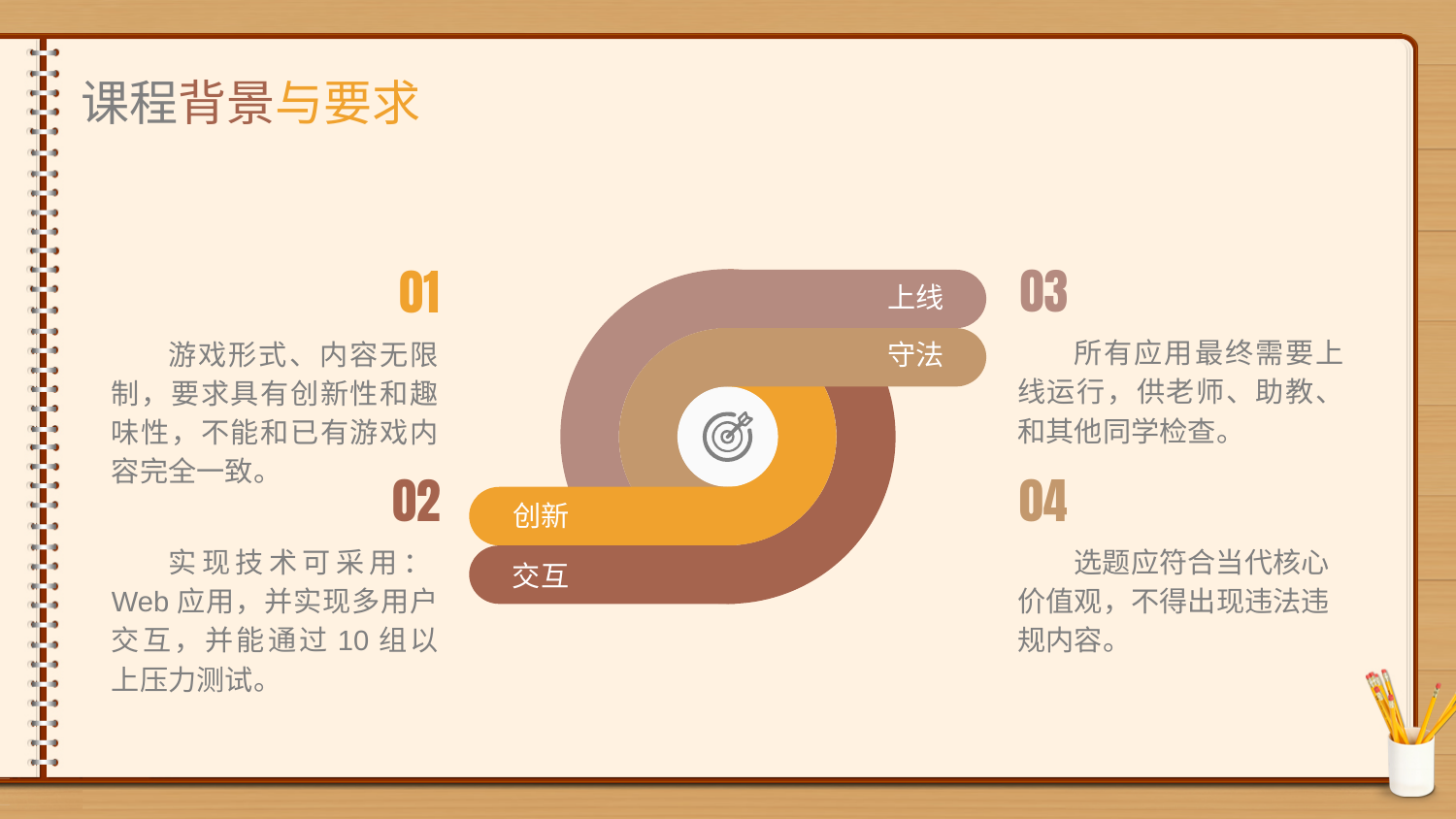

课程背景与要求
03
01

上线
所有应用最终需要上线运行，供老师、助教、和其他同学检查。
游戏形式、内容无限制，要求具有创新性和趣味性，不能和已有游戏内容完全一致。
守法
02
04
创新
实现技术可采用：Web应用，并实现多用户交互，并能通过10组以上压力测试。
选题应符合当代核心价值观，不得出现违法违规内容。
交互